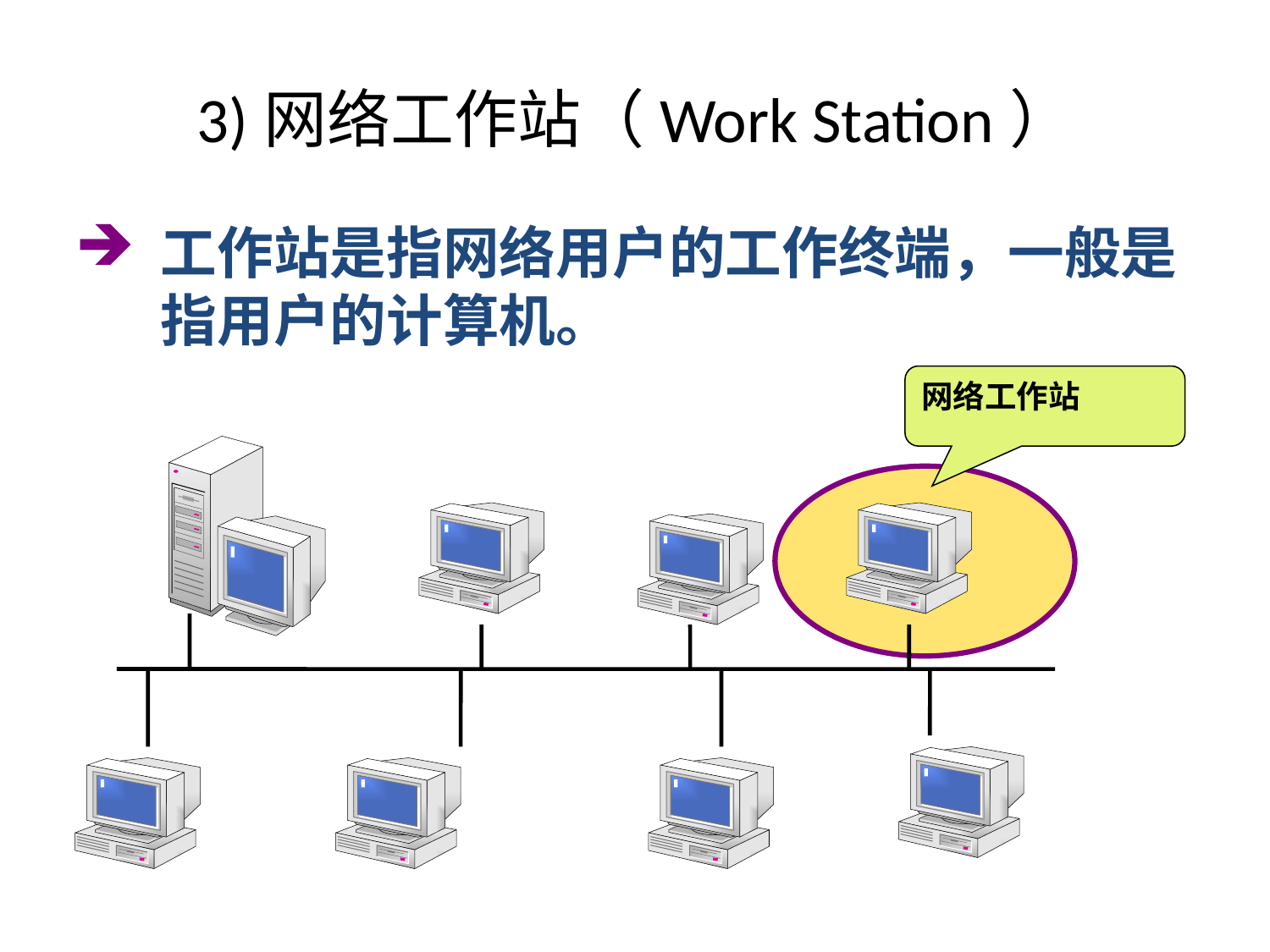

# 3)网络工作站（Work Station）

工作站是指网络用户的工作终端，一般是指用户的计算机。
网络工作站